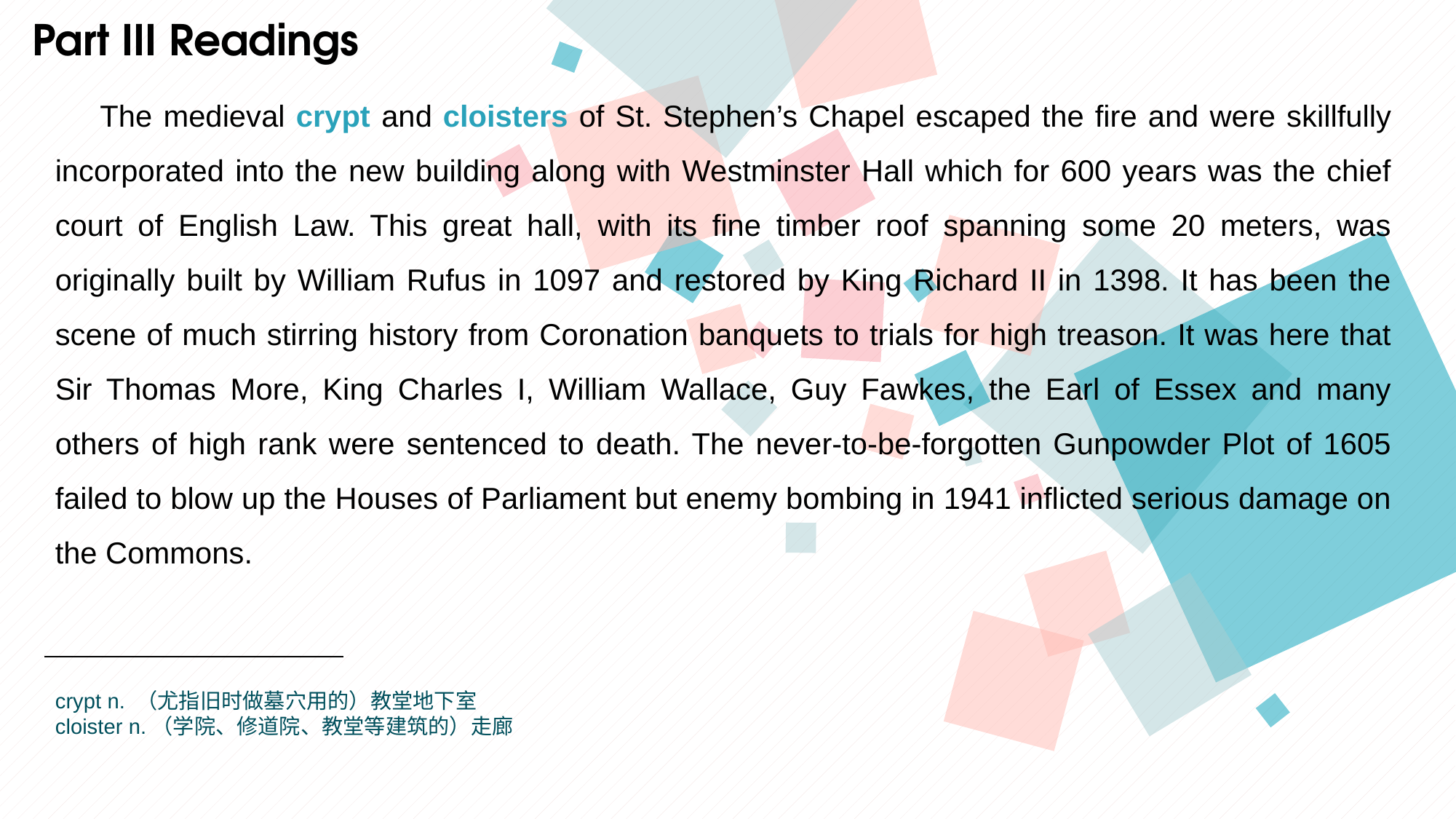

Part III Readings
     The medieval crypt and cloisters of St. Stephen’s Chapel escaped the fire and were skillfully incorporated into the new building along with Westminster Hall which for 600 years was the chief court of English Law. This great hall, with its fine timber roof spanning some 20 meters, was originally built by William Rufus in 1097 and restored by King Richard II in 1398. It has been the scene of much stirring history from Coronation banquets to trials for high treason. It was here that Sir Thomas More, King Charles I, William Wallace, Guy Fawkes, the Earl of Essex and many others of high rank were sentenced to death. The never-to-be-forgotten Gunpowder Plot of 1605 failed to blow up the Houses of Parliament but enemy bombing in 1941 inflicted serious damage on the Commons.
crypt n. （尤指旧时做墓穴用的）教堂地下室
cloister n.（学院、修道院、教堂等建筑的）走廊